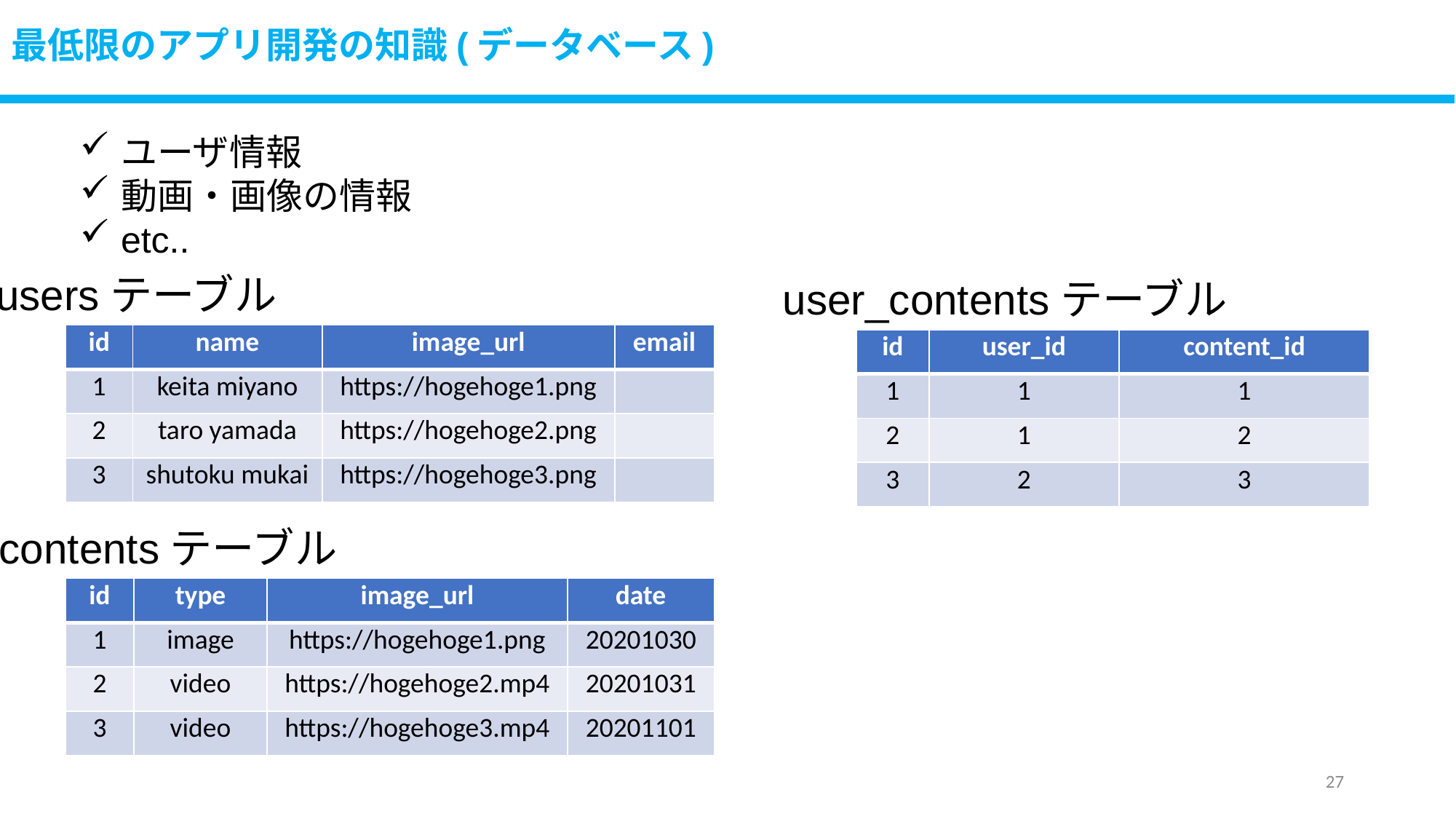

# 最低限のアプリ開発の知識(データベース)
ユーザ情報
動画・画像の情報
etc..
usersテーブル
user_contentsテーブル
| id | name | image\_url | email |
| --- | --- | --- | --- |
| 1 | keita miyano | https://hogehoge1.png |  |
| 2 | taro yamada | https://hogehoge2.png |  |
| 3 | shutoku mukai | https://hogehoge3.png |  |
| id | user\_id | content\_id |
| --- | --- | --- |
| 1 | 1 | 1 |
| 2 | 1 | 2 |
| 3 | 2 | 3 |
contentsテーブル
| id | type | image\_url | date |
| --- | --- | --- | --- |
| 1 | image | https://hogehoge1.png | 20201030 |
| 2 | video | https://hogehoge2.mp4 | 20201031 |
| 3 | video | https://hogehoge3.mp4 | 20201101 |
27